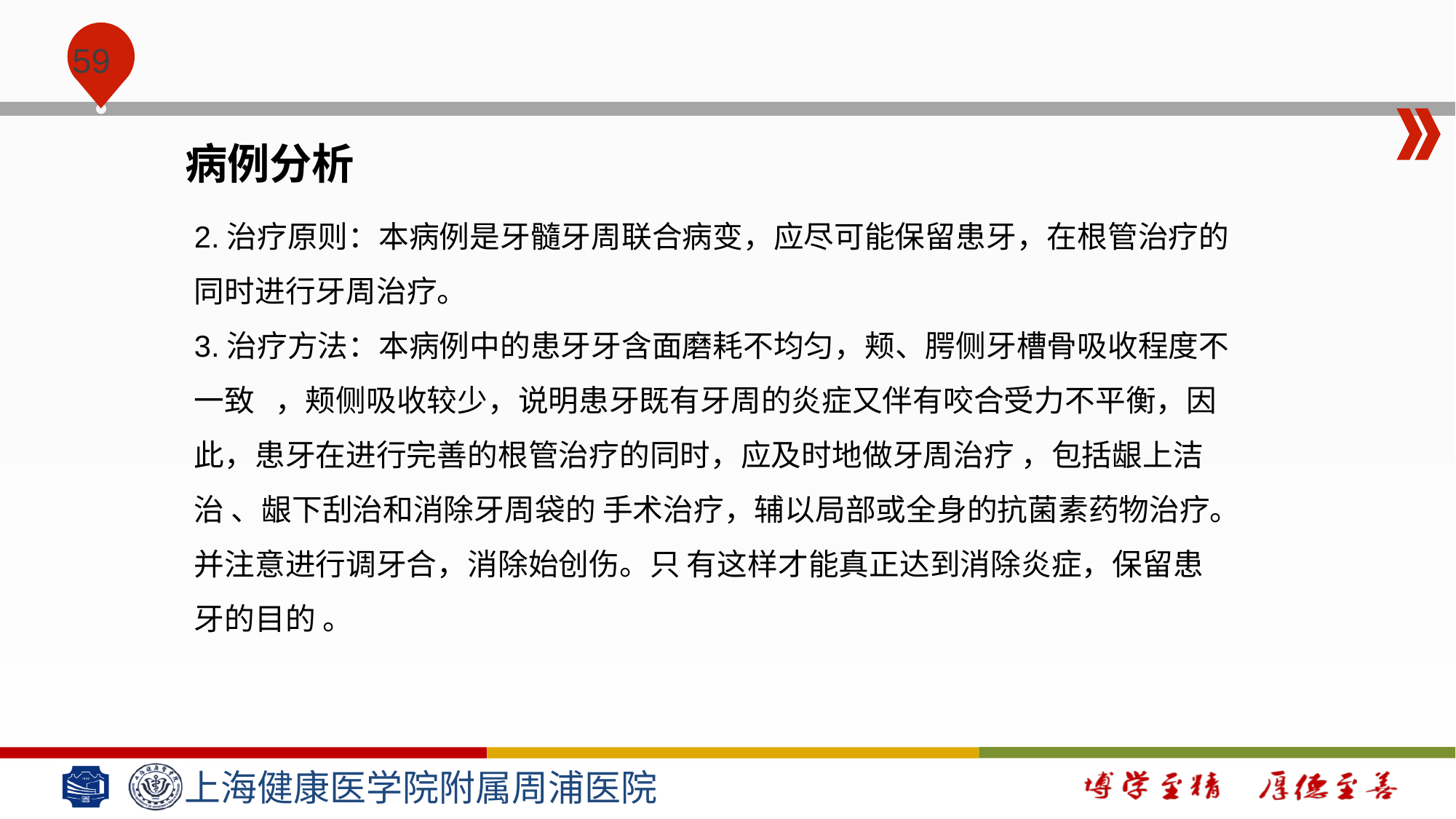

#
病例分析
2.治疗原则：本病例是牙髓牙周联合病变，应尽可能保留患牙，在根管治疗的同时进行牙周治疗。
3.治疗方法：本病例中的患牙牙含面磨耗不均匀，颊、腭侧牙槽骨吸收程度不一致   ，颊侧吸收较少，说明患牙既有牙周的炎症又伴有咬合受力不平衡，因此，患牙在进行完善的根管治疗的同时，应及时地做牙周治疗 ，包括龈上洁治 、龈下刮治和消除牙周袋的 手术治疗，辅以局部或全身的抗菌素药物治疗。并注意进行调牙合，消除始创伤。只 有这样才能真正达到消除炎症，保留患牙的目的 。